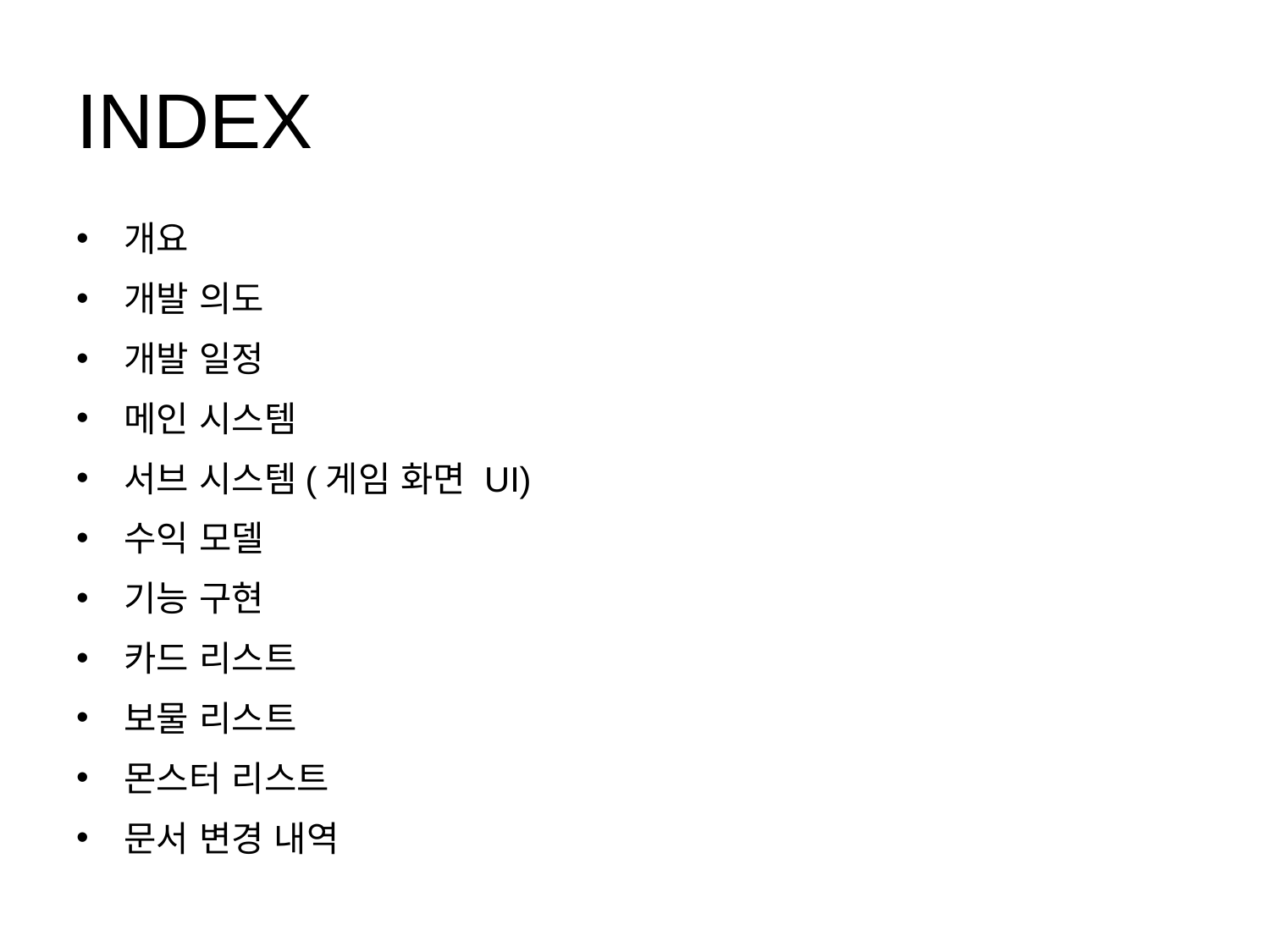

# INDEX
개요
개발 의도
개발 일정
메인 시스템
서브 시스템(게임 화면 UI)
수익 모델
기능 구현
카드 리스트
보물 리스트
몬스터 리스트
문서 변경 내역